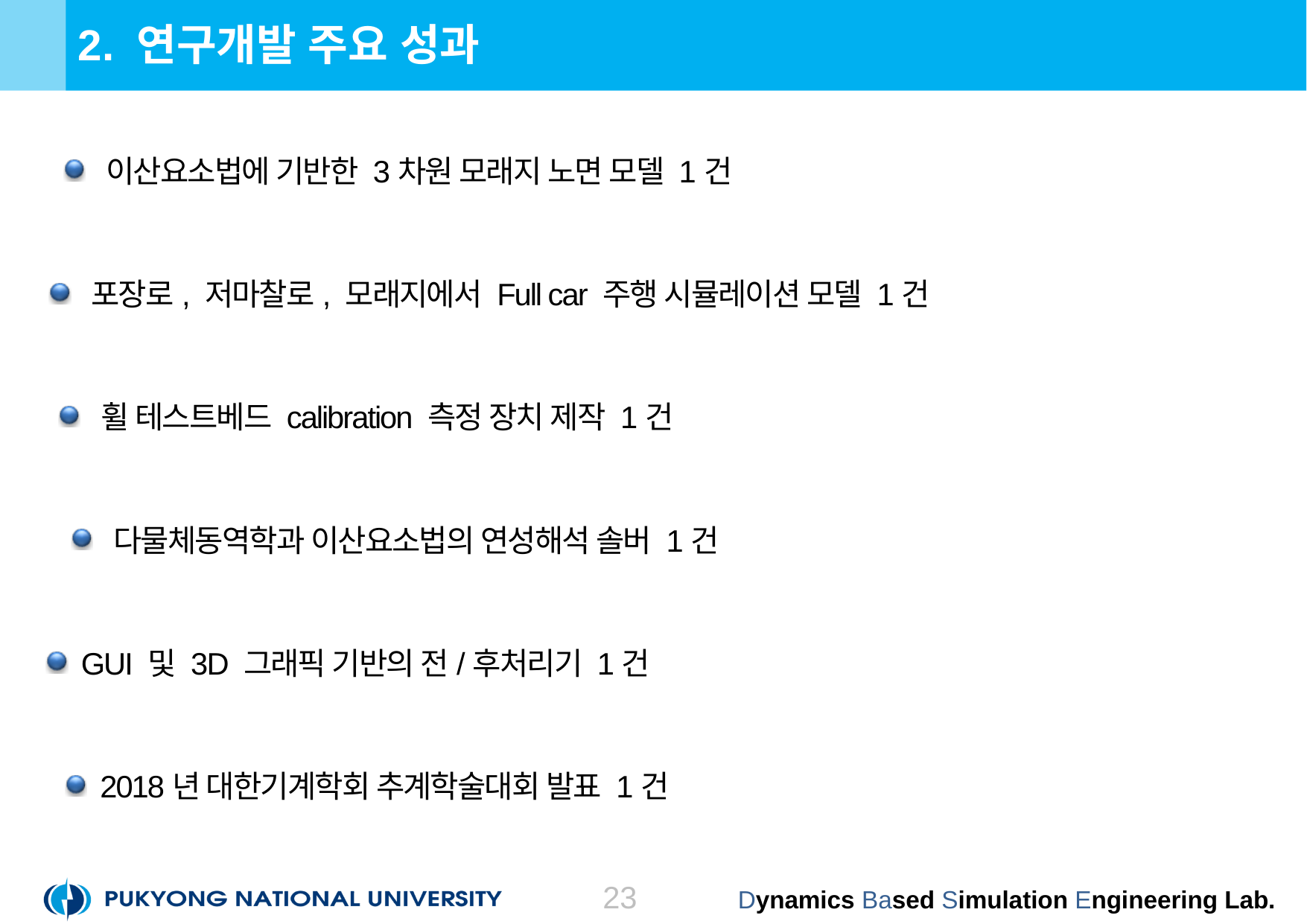

# 2. 연구개발 주요 성과
 이산요소법에 기반한 3차원 모래지 노면 모델 1건
 포장로, 저마찰로, 모래지에서 Full car 주행 시뮬레이션 모델 1건
 휠 테스트베드 calibration 측정 장치 제작 1건
 다물체동역학과 이산요소법의 연성해석 솔버 1건
 GUI 및 3D 그래픽 기반의 전/후처리기 1건
 2018년 대한기계학회 추계학술대회 발표 1건
23